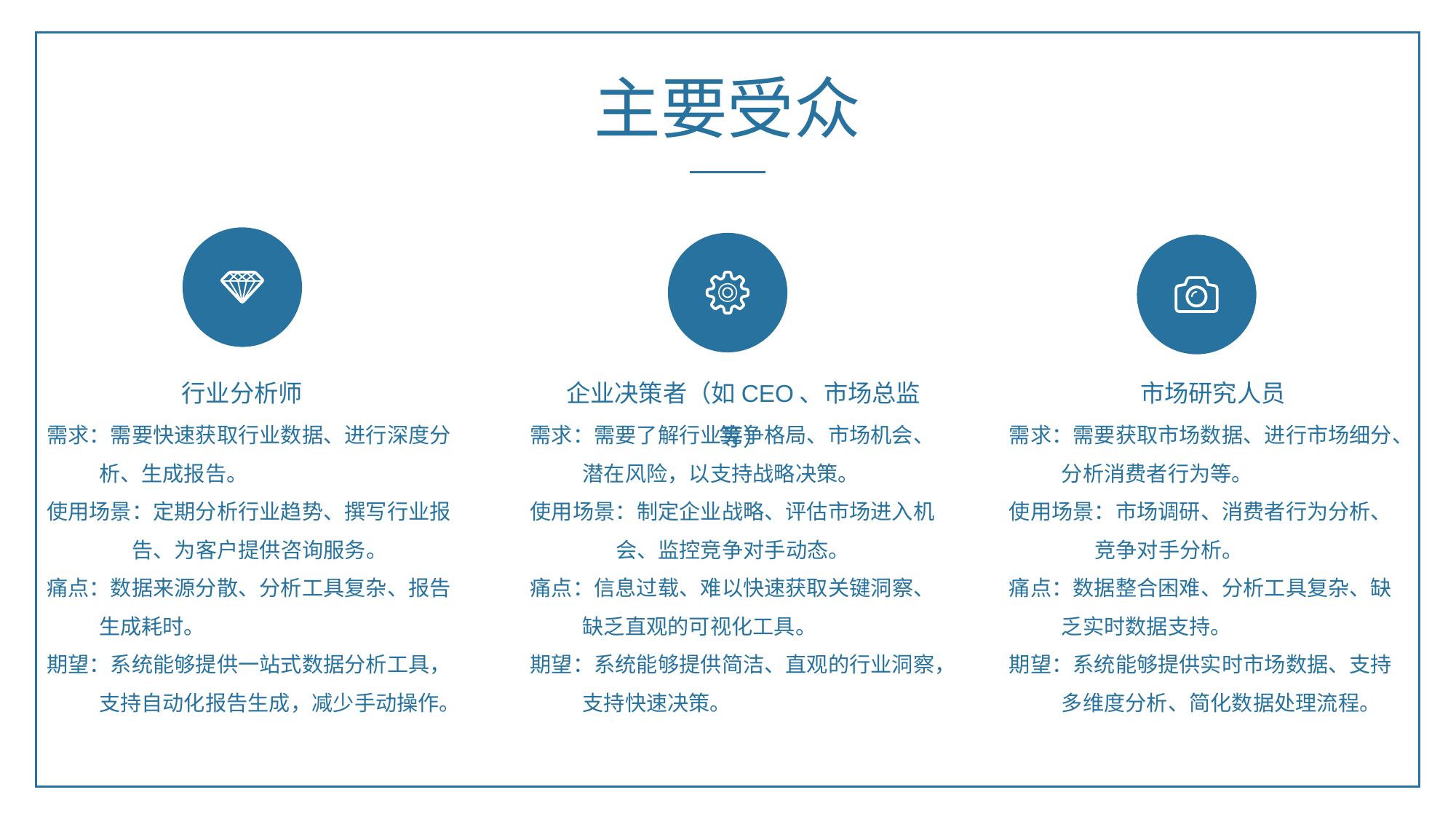

主要受众

企业决策者（如CEO、市场总监等）
行业分析师
需求：需要快速获取行业数据、进行深度分
          析、生成报告。
使用场景：定期分析行业趋势、撰写行业报
                 告、为客户提供咨询服务。
痛点：数据来源分散、分析工具复杂、报告
          生成耗时。
期望：系统能够提供一站式数据分析工具，
          支持自动化报告生成，减少手动操作。
市场研究人员
需求：需要了解行业竞争格局、市场机会、
          潜在风险，以支持战略决策。
使用场景：制定企业战略、评估市场进入机
                 会、监控竞争对手动态。
痛点：信息过载、难以快速获取关键洞察、
          缺乏直观的可视化工具。
期望：系统能够提供简洁、直观的行业洞察，
          支持快速决策。
需求：需要获取市场数据、进行市场细分、
          分析消费者行为等。
使用场景：市场调研、消费者行为分析、
                 竞争对手分析。
痛点：数据整合困难、分析工具复杂、缺
          乏实时数据支持。
期望：系统能够提供实时市场数据、支持
          多维度分析、简化数据处理流程。